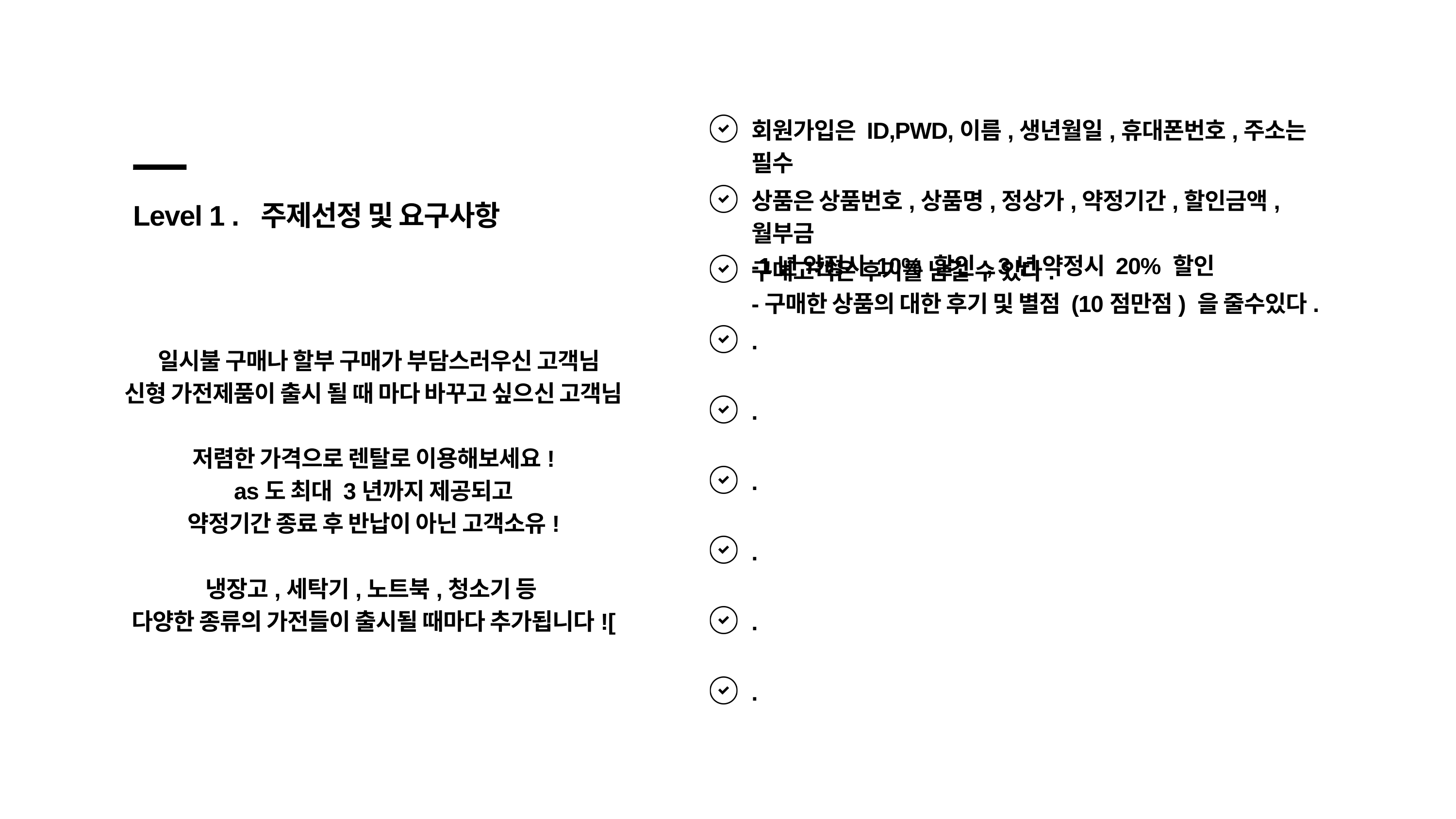

회원가입은 ID,PWD,이름,생년월일,휴대폰번호,주소는 필수

상품은 상품번호,상품명,정상가,약정기간,할인금액,월부금
-1년 약정시 10% 할인 , 3년 약정시 20% 할인

Level 1 .  주제선정 및 요구사항
구매고객은 후기를 남길 수 있다.
-구매한 상품의 대한 후기 및 별점 (10점만점) 을 줄수있다.

.

 일시불 구매나 할부 구매가 부담스러우신 고객님
신형 가전제품이 출시 될 때 마다 바꾸고 싶으신 고객님

저렴한 가격으로 렌탈로 이용해보세요!
as도 최대 3년까지 제공되고
약정기간 종료 후 반납이 아닌 고객소유!

냉장고,세탁기,노트북,청소기 등
다양한 종류의 가전들이 출시될 때마다 추가됩니다![
.

.

.

.

.